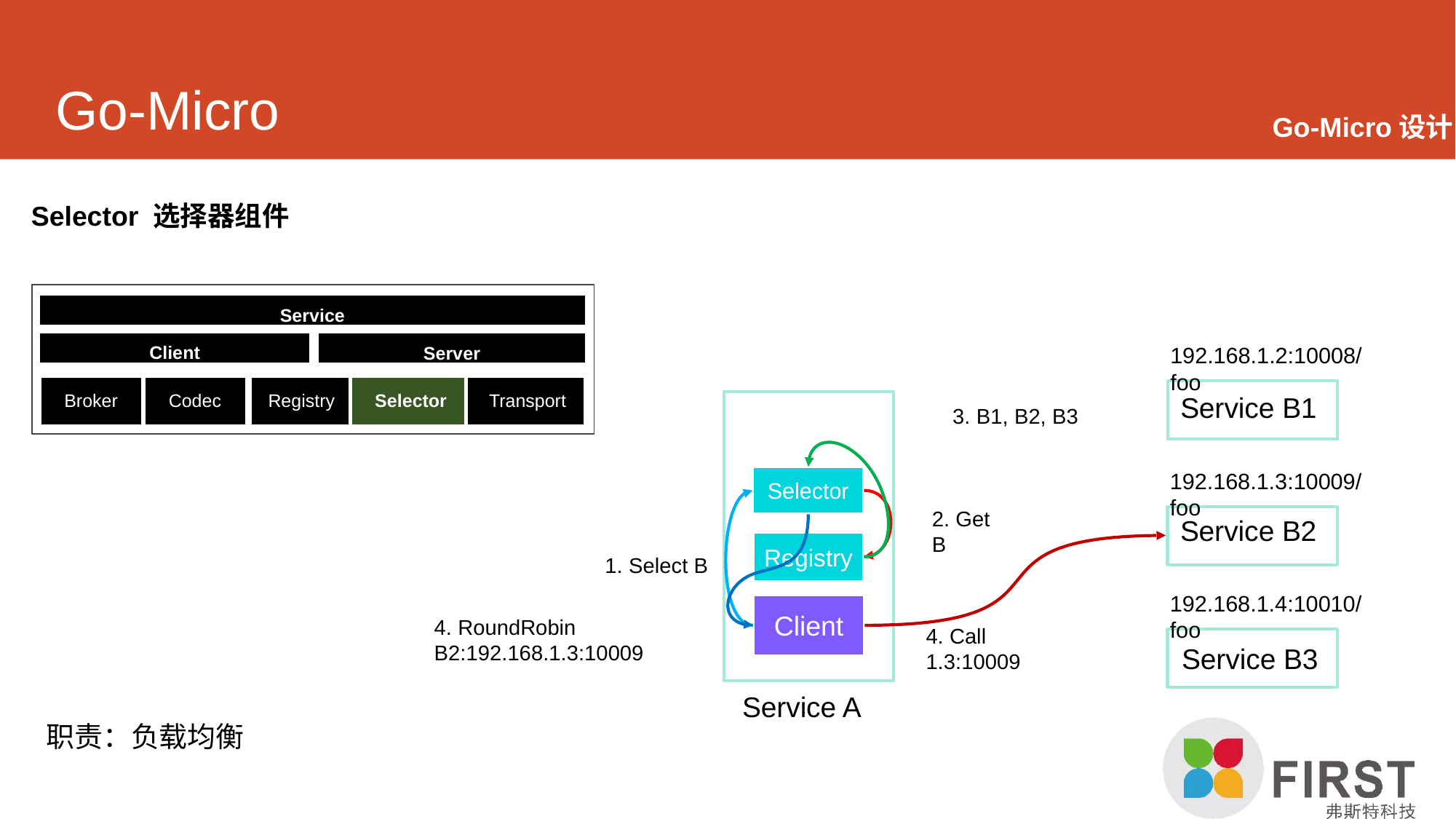

# Go-Micro
Go-Micro设计
Selector 选择器组件

Service
Server
Client
192.168.1.2:10008/foo
Transport
Codec
Selector
Broker
Registry
Client
Service B1
Client
3. B1, B2, B3
192.168.1.3:10009/foo
Selector
2. Get B
Service B2
Client
Registry
1. Select B

192.168.1.4:10010/foo
Client
4. RoundRobin B2:192.168.1.3:10009
4. Call 1.3:10009
Client
Service B3
Service A
职责：负载均衡